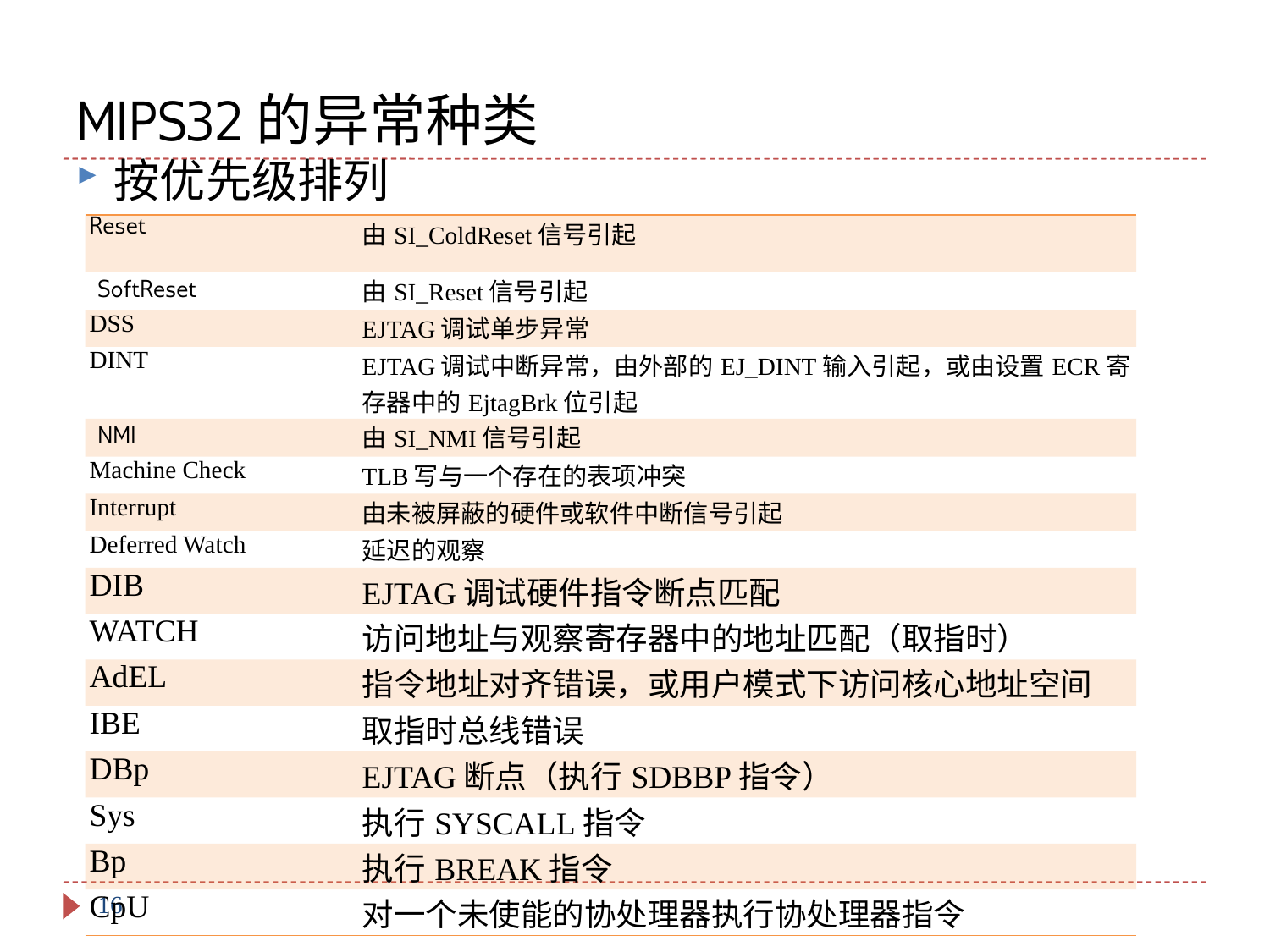

# MIPS32的异常种类
按优先级排列

| Reset | 由SI\_ColdReset信号引起 |
| --- | --- |
| SoftReset | 由SI\_Reset信号引起 |
| DSS | EJTAG调试单步异常 |
| DINT | EJTAG调试中断异常，由外部的EJ\_DINT输入引起，或由设置ECR寄存器中的EjtagBrk位引起 |
| NMI | 由SI\_NMI信号引起 |
| Machine Check | TLB写与一个存在的表项冲突 |
| Interrupt | 由未被屏蔽的硬件或软件中断信号引起 |
| Deferred Watch | 延迟的观察 |
| DIB | EJTAG调试硬件指令断点匹配 |
| WATCH | 访问地址与观察寄存器中的地址匹配（取指时） |
| AdEL | 指令地址对齐错误，或用户模式下访问核心地址空间 |
| IBE | 取指时总线错误 |
| DBp | EJTAG断点（执行SDBBP指令） |
| Sys | 执行SYSCALL指令 |
| Bp | 执行BREAK指令 |
| CpU | 对一个未使能的协处理器执行协处理器指令 |
16